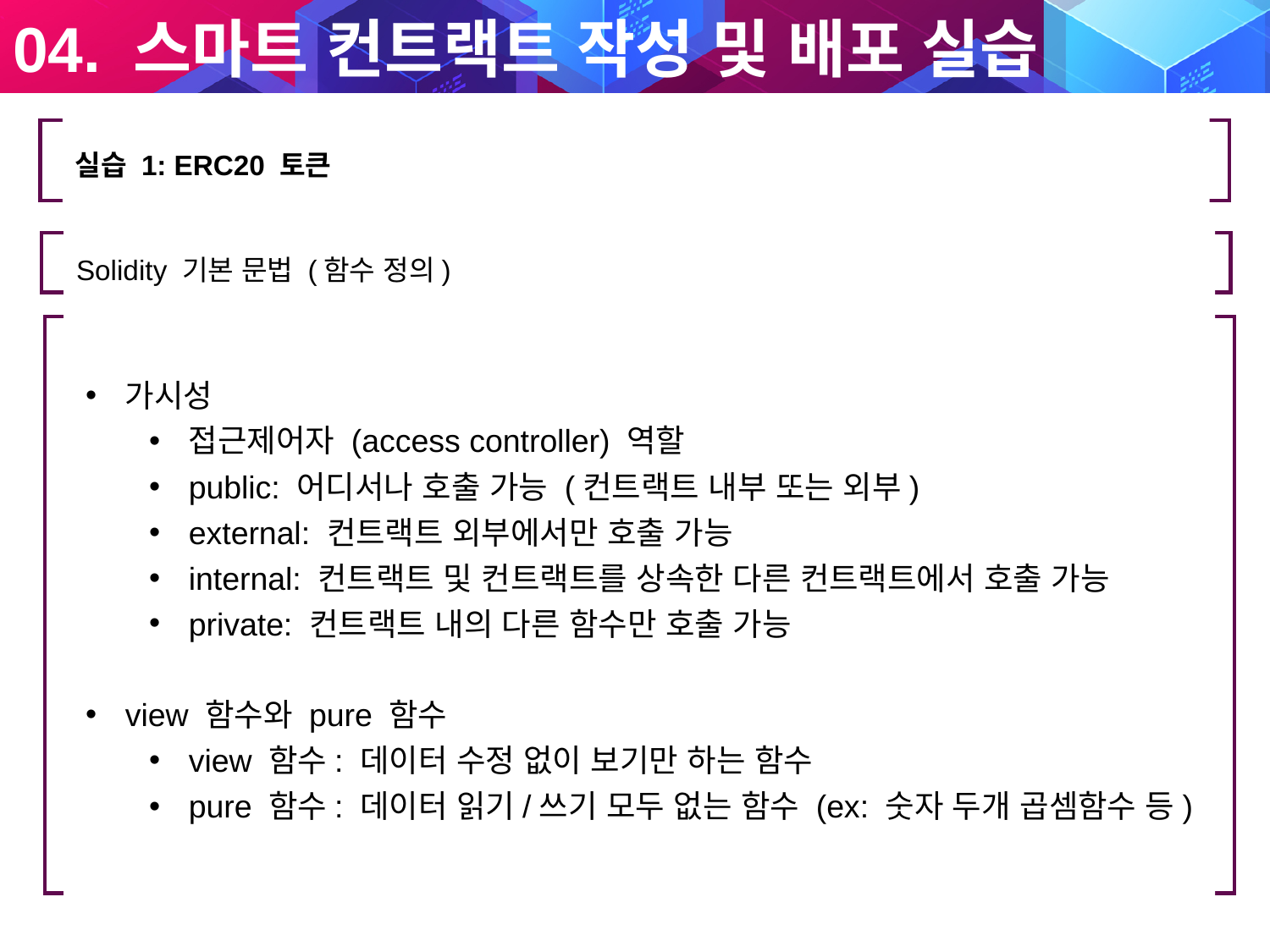

04. 스마트 컨트랙트 작성 및 배포 실습
실습 1: ERC20 토큰

Solidity 기본 문법 (함수 정의)

가시성
접근제어자 (access controller) 역할
public: 어디서나 호출 가능 (컨트랙트 내부 또는 외부)
external: 컨트랙트 외부에서만 호출 가능
internal: 컨트랙트 및 컨트랙트를 상속한 다른 컨트랙트에서 호출 가능
private: 컨트랙트 내의 다른 함수만 호출 가능

view 함수와 pure 함수
view 함수: 데이터 수정 없이 보기만 하는 함수
pure 함수: 데이터 읽기/쓰기 모두 없는 함수 (ex: 숫자 두개 곱셈함수 등)